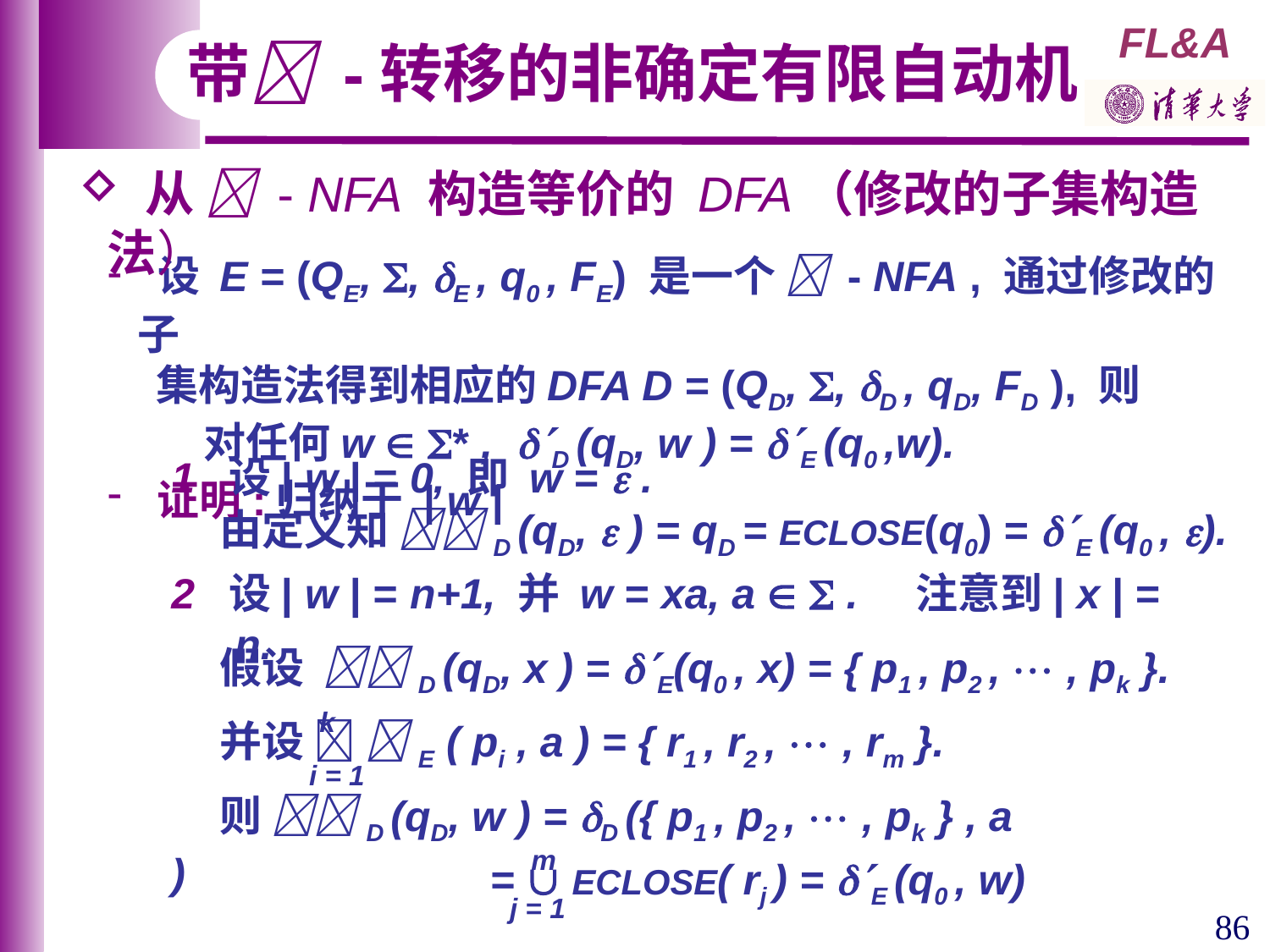

带ε -转移的非确定有限自动机
 从 ε - NFA 构造等价的 DFA（修改的子集构造法）
 设 E = (QE, Σ, δE , q0 , FE) 是一个 ε - NFA , 通过修改的子
    集构造法得到相应的DFA D = (QD, Σ, δD , qD, FD ), 则
         对任何w ∈ Σ* ,  δ′D (qD, w ) = δ′E (q0 ,w).
 证明:归纳于 | w |
1  设| w | = 0, 即 w = ε .
    由定义知 δ′D (qD, ε ) = qD = ECLOSE(q0) = δ′E (q0 , ε).
2  设| w | = n+1, 并 w = xa, a ∈ Σ .    注意到| x | = n.
    假设  δ′D (qD, x ) = δ′E(q0 , x) = { p1 , p2 , … , pk }.
k
    并设 ∪ δE ( pi , a ) = { r1 , r2 , … , rm }.
i = 1
    则 δ′D (qD, w ) = δD ({ p1 , p2 , … , pk } , a )
m
 = ∪ ECLOSE( rj ) = δ′E (q0 , w)
j = 1
86